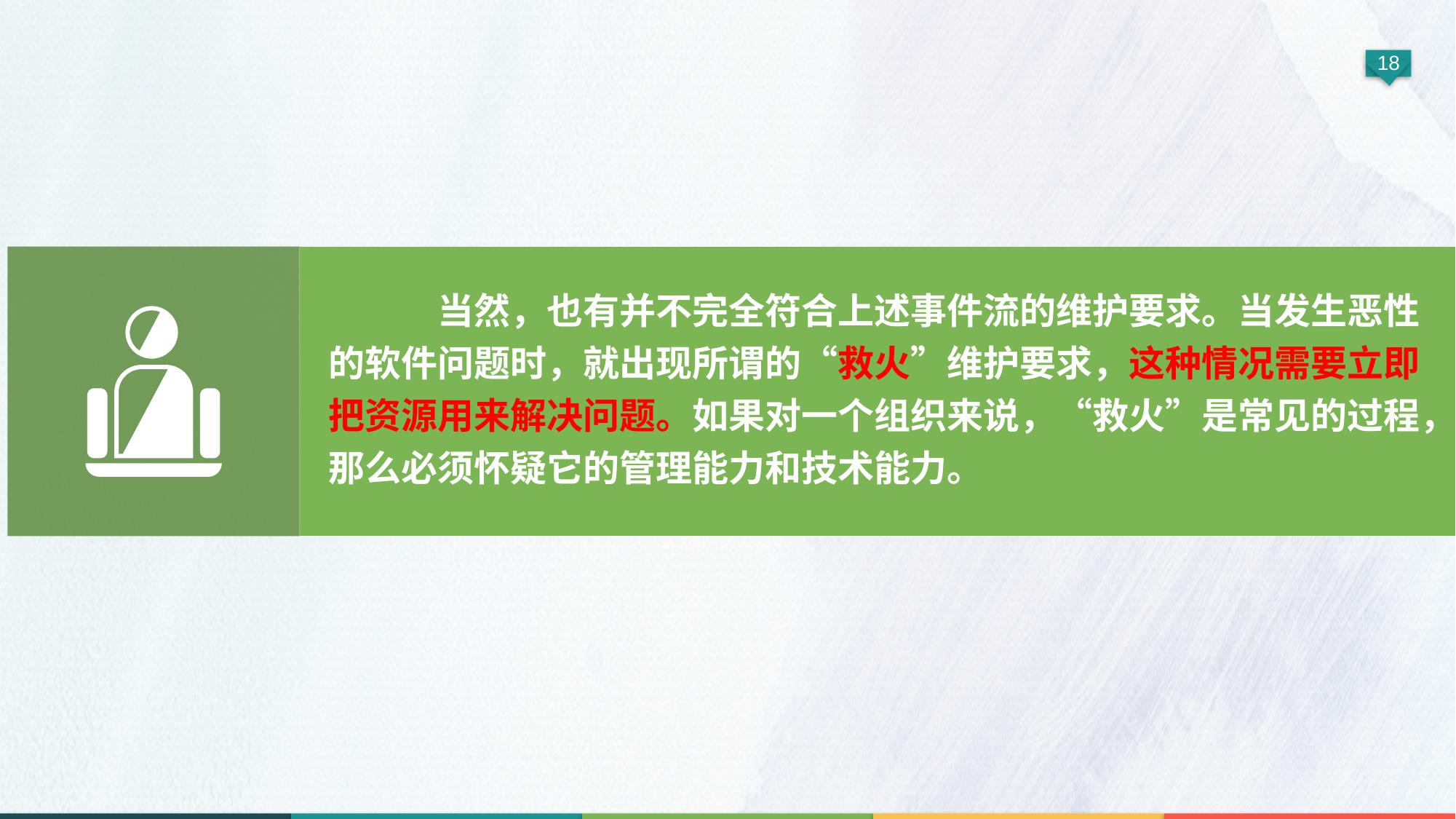

当然，也有并不完全符合上述事件流的维护要求。当发生恶性的软件问题时，就出现所谓的“救火”维护要求，这种情况需要立即把资源用来解决问题。如果对一个组织来说，“救火”是常见的过程，那么必须怀疑它的管理能力和技术能力。